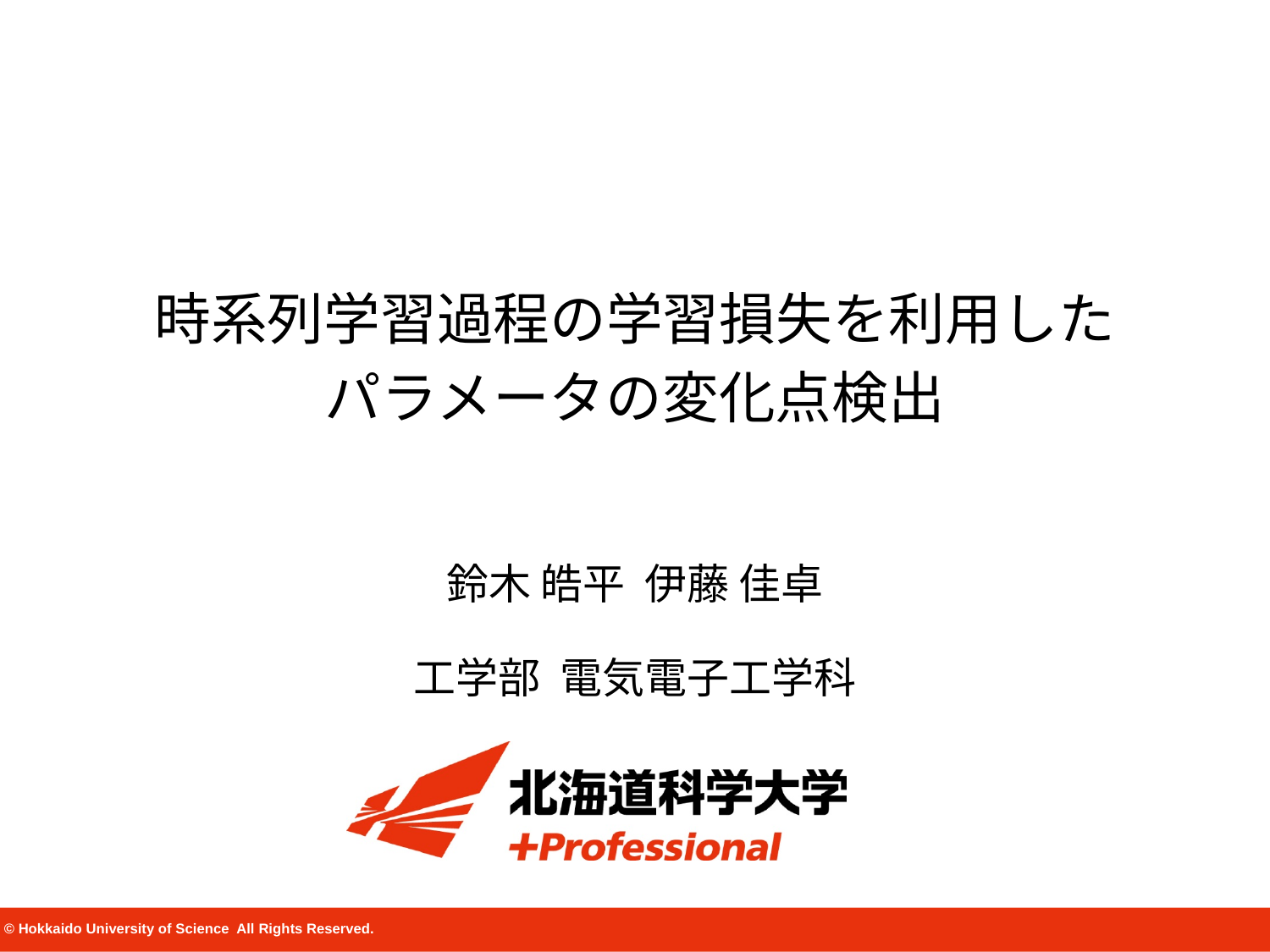

時系列学習過程の学習損失を利用した
パラメータの変化点検出
鈴木 皓平  伊藤 佳卓

工学部  電気電子工学科